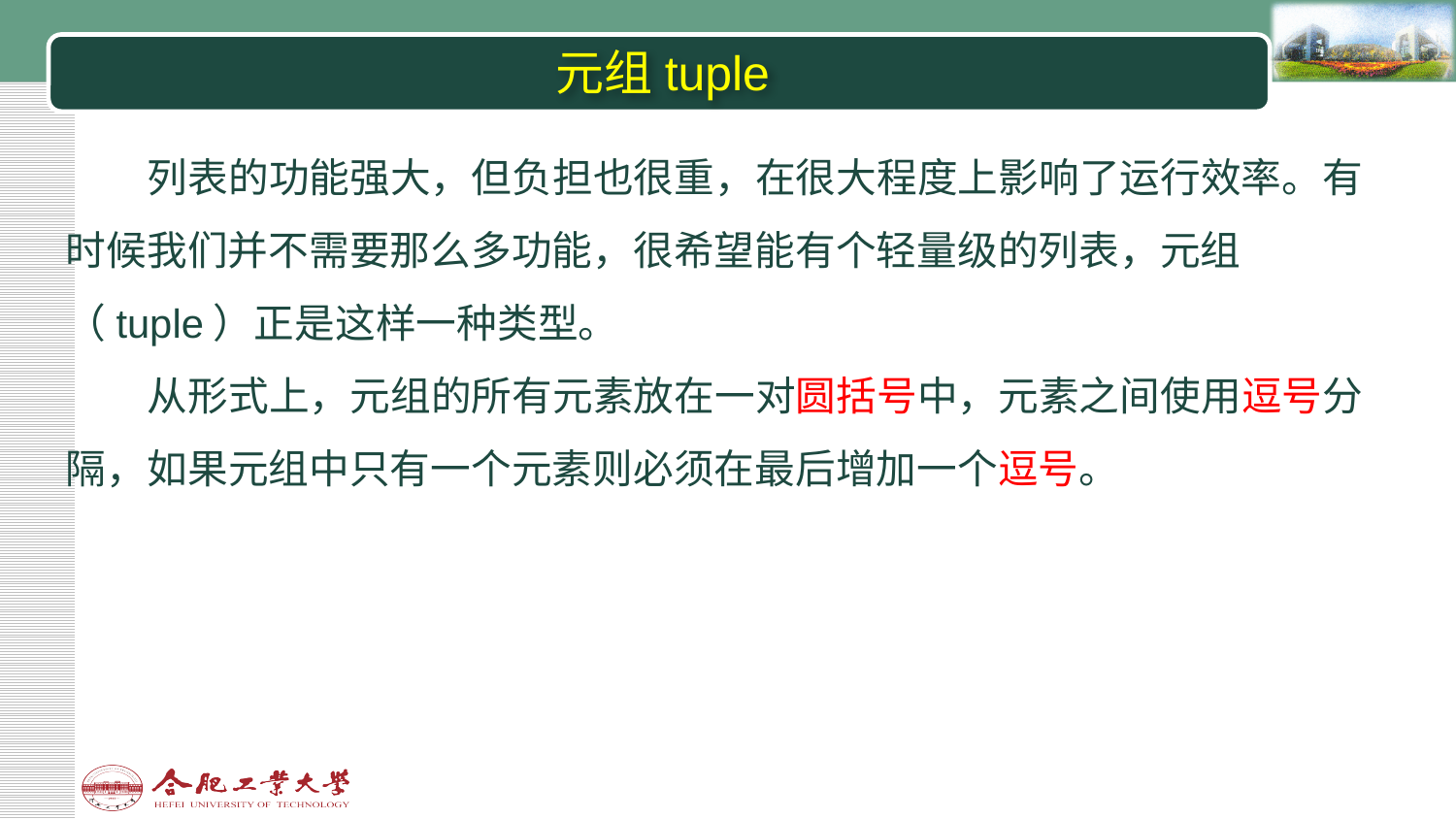

# 元组tuple
        列表的功能强大，但负担也很重，在很大程度上影响了运行效率。有时候我们并不需要那么多功能，很希望能有个轻量级的列表，元组（tuple）正是这样一种类型。
        从形式上，元组的所有元素放在一对圆括号中，元素之间使用逗号分隔，如果元组中只有一个元素则必须在最后增加一个逗号。